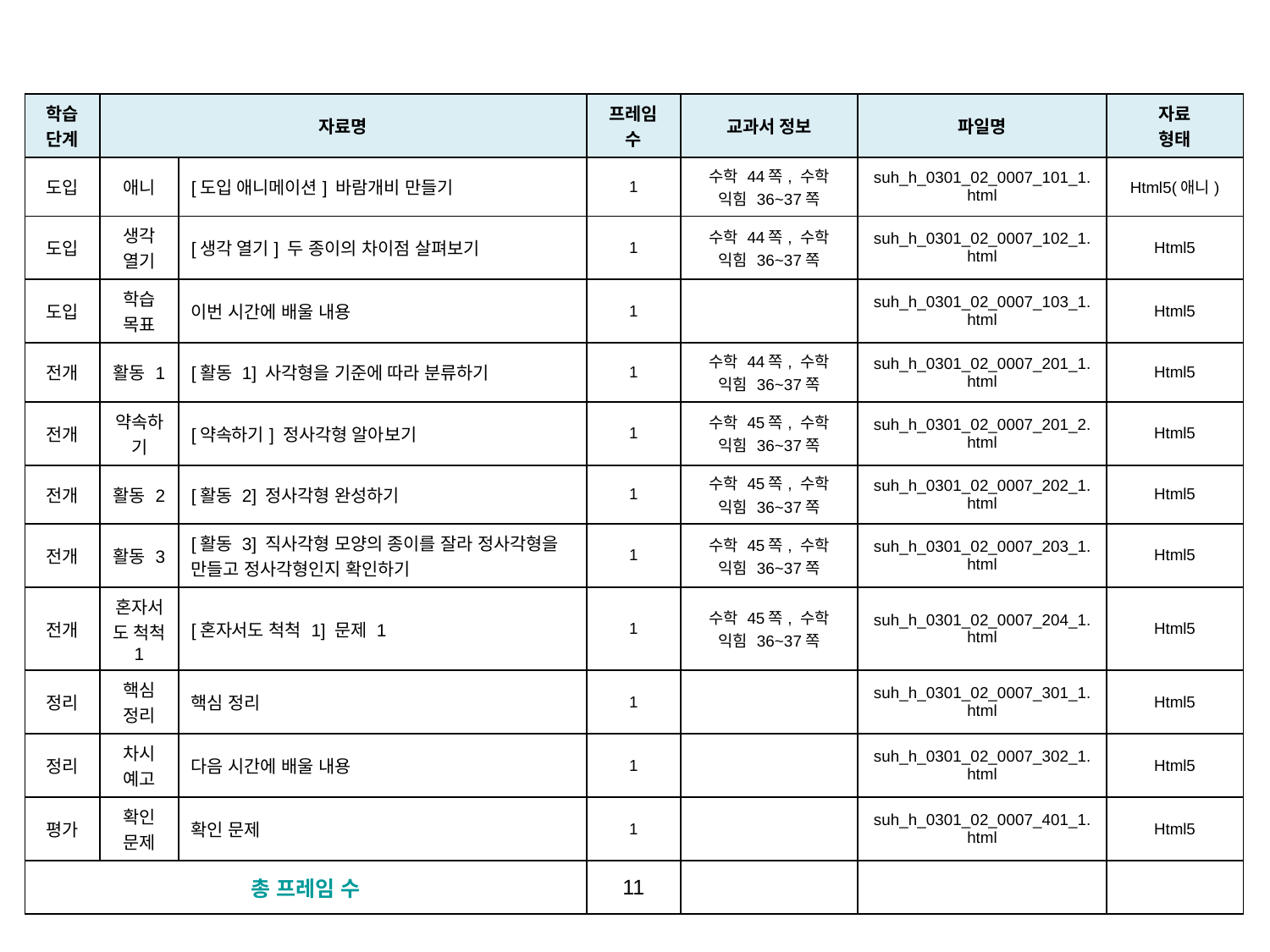

| 학습 단계 | 자료명 |  | 프레임 수 | 교과서 정보 | 파일명 | 자료 형태 |
| --- | --- | --- | --- | --- | --- | --- |
| 도입 | 애니 | [도입 애니메이션] 바람개비 만들기 | 1 | 수학 44쪽, 수학 익힘 36~37쪽 | suh\_h\_0301\_02\_0007\_101\_1.html | Html5(애니) |
| 도입 | 생각 열기 | [생각 열기] 두 종이의 차이점 살펴보기 | 1 | 수학 44쪽, 수학 익힘 36~37쪽 | suh\_h\_0301\_02\_0007\_102\_1.html | Html5 |
| 도입 | 학습 목표 | 이번 시간에 배울 내용 | 1 |  | suh\_h\_0301\_02\_0007\_103\_1.html | Html5 |
| 전개 | 활동 1 | [활동 1] 사각형을 기준에 따라 분류하기 | 1 | 수학 44쪽, 수학 익힘 36~37쪽 | suh\_h\_0301\_02\_0007\_201\_1.html | Html5 |
| 전개 | 약속하기 | [약속하기] 정사각형 알아보기 | 1 | 수학 45쪽, 수학 익힘 36~37쪽 | suh\_h\_0301\_02\_0007\_201\_2.html | Html5 |
| 전개 | 활동 2 | [활동 2] 정사각형 완성하기 | 1 | 수학 45쪽, 수학 익힘 36~37쪽 | suh\_h\_0301\_02\_0007\_202\_1.html | Html5 |
| 전개 | 활동 3 | [활동 3] 직사각형 모양의 종이를 잘라 정사각형을 만들고 정사각형인지 확인하기 | 1 | 수학 45쪽, 수학 익힘 36~37쪽 | suh\_h\_0301\_02\_0007\_203\_1.html | Html5 |
| 전개 | 혼자서도 척척 1 | [혼자서도 척척 1] 문제 1 | 1 | 수학 45쪽, 수학 익힘 36~37쪽 | suh\_h\_0301\_02\_0007\_204\_1.html | Html5 |
| 정리 | 핵심 정리 | 핵심 정리 | 1 |  | suh\_h\_0301\_02\_0007\_301\_1.html | Html5 |
| 정리 | 차시 예고 | 다음 시간에 배울 내용 | 1 |  | suh\_h\_0301\_02\_0007\_302\_1.html | Html5 |
| 평가 | 확인 문제 | 확인 문제 | 1 |  | suh\_h\_0301\_02\_0007\_401\_1.html | Html5 |
| 총 프레임 수 |  |  | 11 |  |  |  |